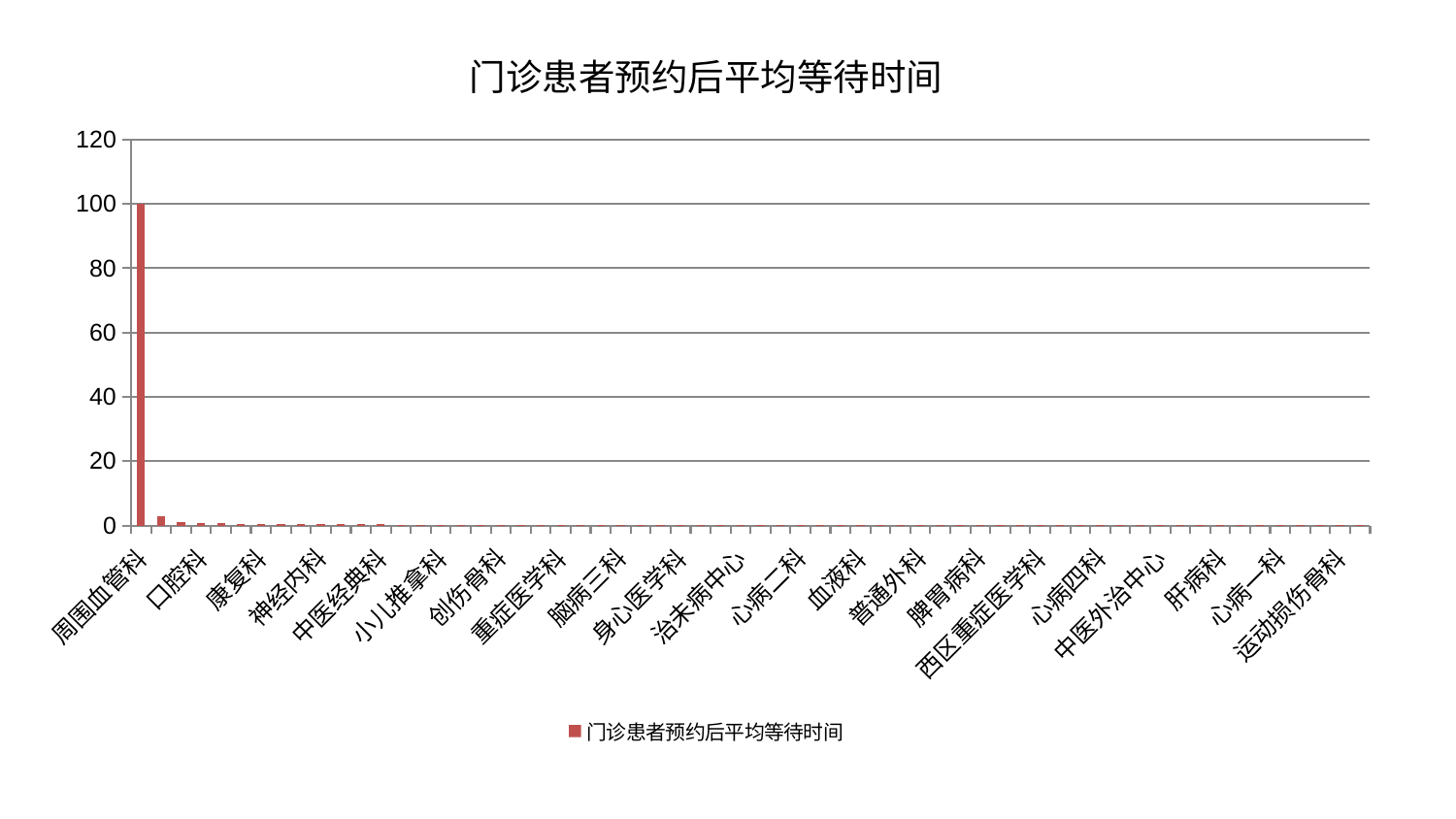

### Chart: 门诊患者预约后平均等待时间

| Category | 门诊患者预约后平均等待时间 |
|---|---|
| 周围血管科 | 100.0 |
| 肛肠科 | 2.777156052604102 |
| 神经外科 | 1.0745973321065205 |
| 口腔科 | 0.80190257809555 |
| 推拿科 | 0.6606507906105782 |
| 医院 | 0.5844080748682553 |
| 康复科 | 0.5295285195083509 |
| 泌尿外科 | 0.45723350058738915 |
| 胸外科 | 0.39574423167438205 |
| 神经内科 | 0.390023534093107 |
| 心病三科 | 0.3356771600671643 |
| 小儿骨科 | 0.3263621602559825 |
| 中医经典科 | 0.30731769457721164 |
| 肿瘤内科 | 0.25810385556726084 |
| 针灸科 | 0.2569889583074937 |
| 小儿推拿科 | 0.2550885474838375 |
| 美容皮肤科 | 0.22740251401180306 |
| 内分泌科 | 0.2252815077952887 |
| 创伤骨科 | 0.20269557292870924 |
| 产科 | 0.18540066082426931 |
| 脑病二科 | 0.17522616926136328 |
| 重症医学科 | 0.1729766301097661 |
| 儿科 | 0.15566847877814316 |
| 肝胆外科 | 0.15004632893884864 |
| 脑病三科 | 0.1444359509787218 |
| 耳鼻喉科 | 0.1443050728546253 |
| 脊柱骨科 | 0.14169104868226093 |
| 身心医学科 | 0.1284284295196007 |
| 肾脏内科 | 0.12011874120190397 |
| 骨科 | 0.11882769041117486 |
| 治未病中心 | 0.11832885382221656 |
| 东区重症医学科 | 0.11676452774950387 |
| 消化内科 | 0.11527521310145869 |
| 心病二科 | 0.10388197718534878 |
| 微创骨科 | 0.1019830379724129 |
| 显微骨科 | 0.09882945132098828 |
| 血液科 | 0.09811050816683155 |
| 妇科妇二科合并 | 0.0947613820740883 |
| 皮肤科 | 0.08929119529633585 |
| 普通外科 | 0.08834126937538891 |
| 脾胃科消化科合并 | 0.0839759599913129 |
| 关节骨科 | 0.08346758550186813 |
| 脾胃病科 | 0.08242942694137723 |
| 妇二科 | 0.07955533822089736 |
| 男科 | 0.07924531611313607 |
| 西区重症医学科 | 0.07851583047771216 |
| 妇科 | 0.07772595385250522 |
| 老年医学科 | 0.07591386261907106 |
| 心病四科 | 0.07578166046553664 |
| 肾病科 | 0.07456702390603971 |
| 呼吸内科 | 0.07433357932286928 |
| 中医外治中心 | 0.07371932232067216 |
| 乳腺甲状腺外科 | 0.07290463779438149 |
| 眼科 | 0.07148410569680352 |
| 肝病科 | 0.07112891604266386 |
| 东区肾病科 | 0.07093768001236488 |
| 综合内科 | 0.06782348686333789 |
| 心病一科 | 0.06629942885082382 |
| 脑病一科 | 0.0648481586999185 |
| 心血管内科 | 0.06473671799429527 |
| 运动损伤骨科 | 0.06415561268866143 |
| 风湿病科 | 0.06336827474887435 |
217